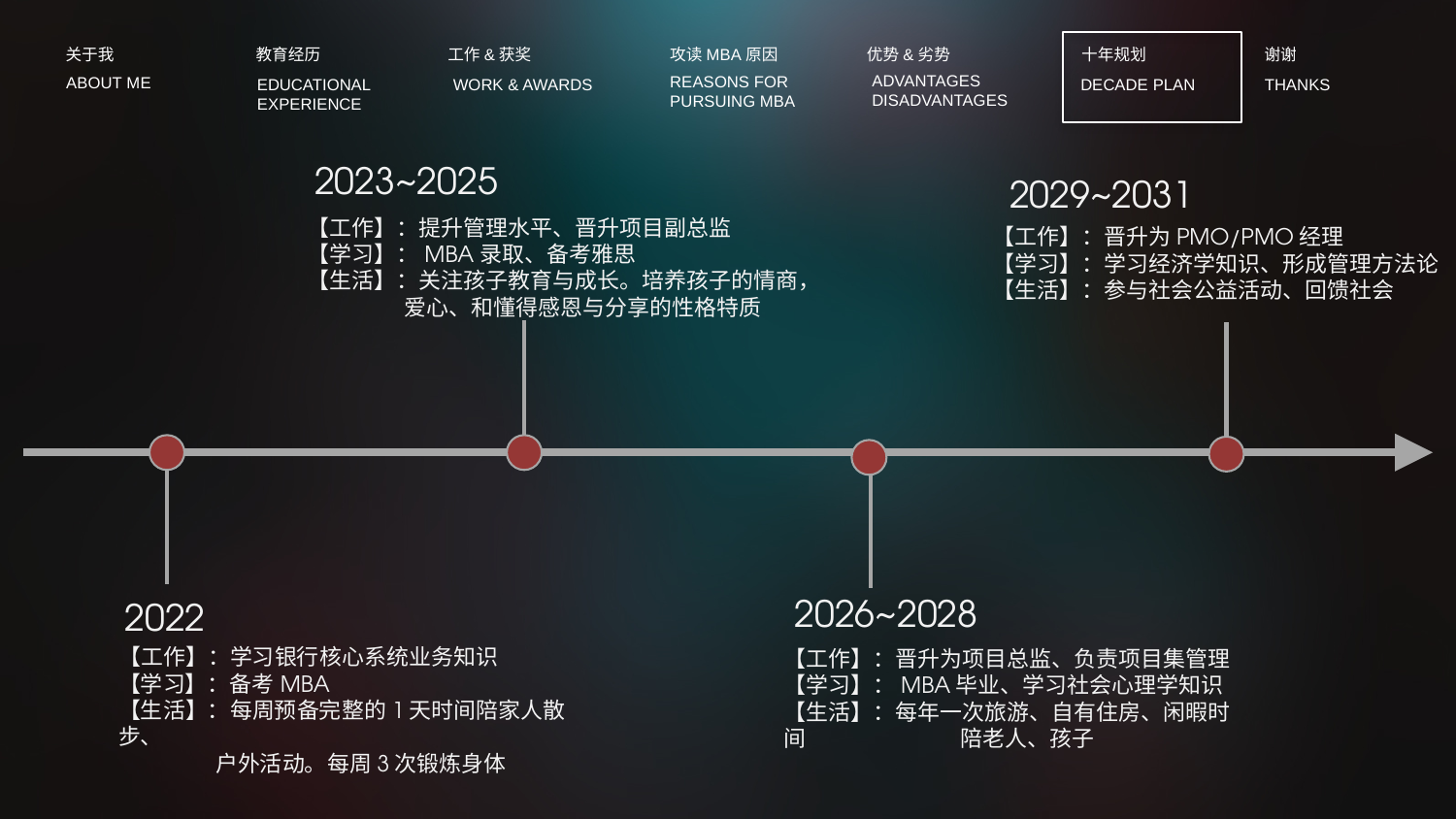

关于我
ABOUT ME
教育经历
EDUCATIONAL
EXPERIENCE
工作&获奖
WORK & AWARDS
攻读MBA原因
REASONS FOR
PURSUING MBA
优势&劣势
ADVANTAGES
DISADVANTAGES
十年规划
DECADE PLAN
谢谢
THANKS
2023~2025
2029~2031
【工作】：提升管理水平、晋升项目副总监
【学习】：MBA录取、备考雅思
【生活】：关注孩子教育与成长。培养孩子的情商，
                  爱心、和懂得感恩与分享的性格特质
【工作】：晋升为PMO/PMO经理
【学习】：学习经济学知识、形成管理方法论
【生活】：参与社会公益活动、回馈社会

2026~2028
2022
【工作】：学习银行核心系统业务知识
【学习】：备考MBA
【生活】：每周预备完整的1天时间陪家人散步、
                  户外活动。每周3次锻炼身体
【工作】：晋升为项目总监、负责项目集管理
【学习】：MBA毕业、学习社会心理学知识
【生活】：每年一次旅游、自有住房、闲暇时间	      陪老人、孩子